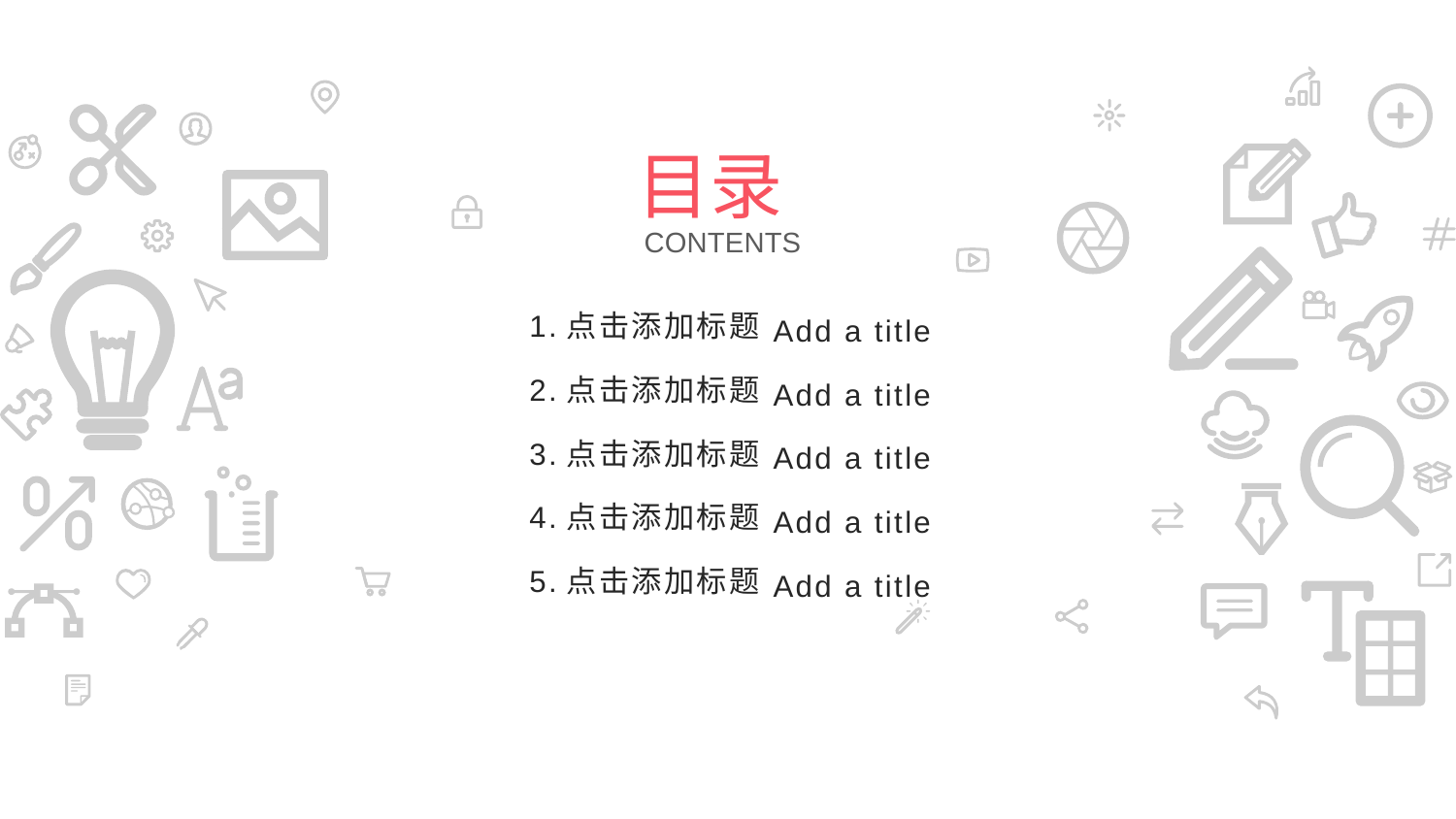

目录
CONTENTS
1.点击添加标题
Add a title
2.点击添加标题
Add a title
3.点击添加标题
Add a title
4.点击添加标题
Add a title
5.点击添加标题
Add a title